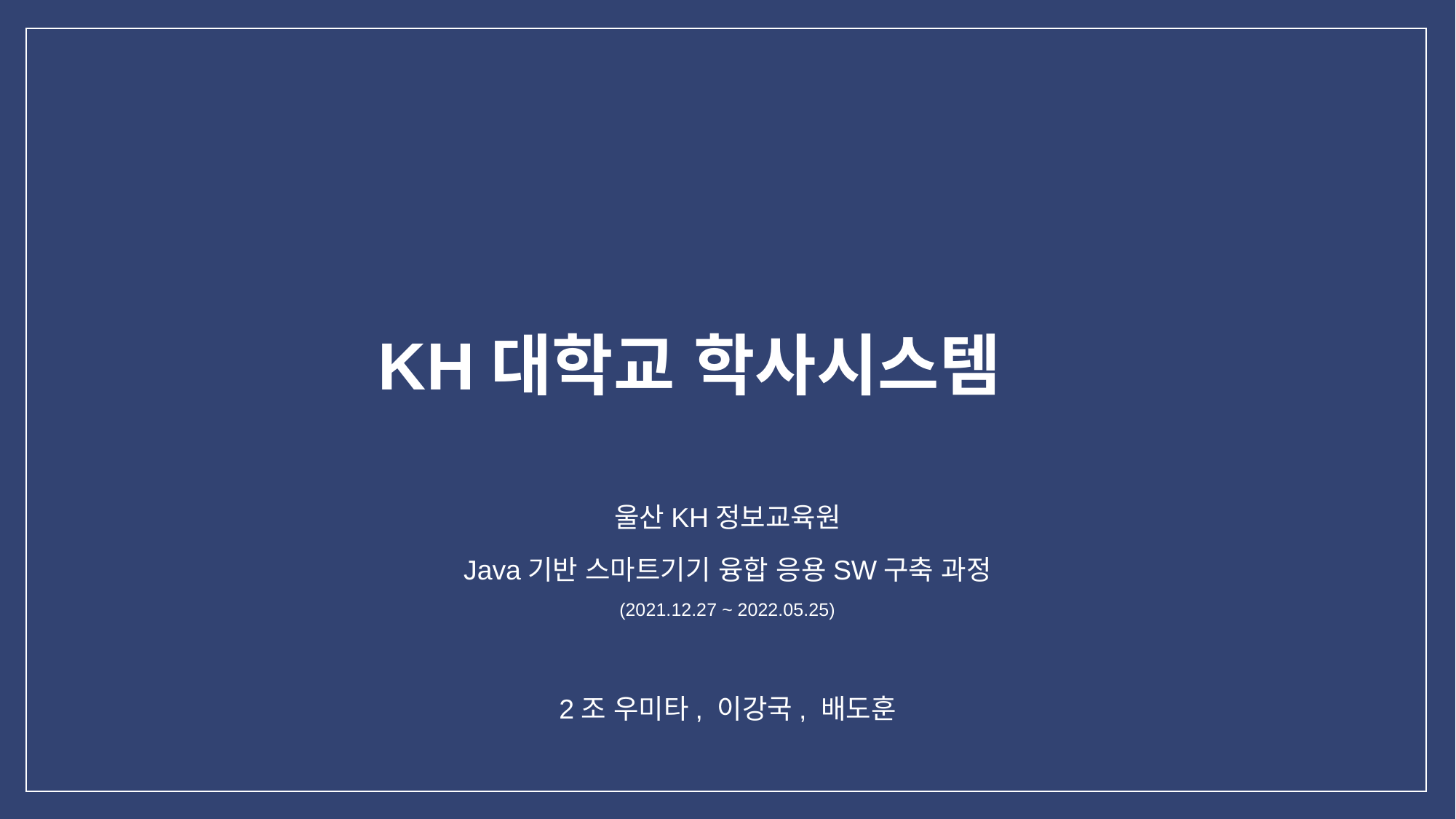

KH대학교 학사시스템
울산KH정보교육원
Java기반 스마트기기 융합 응용SW구축 과정
(2021.12.27 ~ 2022.05.25)

2조 우미타, 이강국, 배도훈